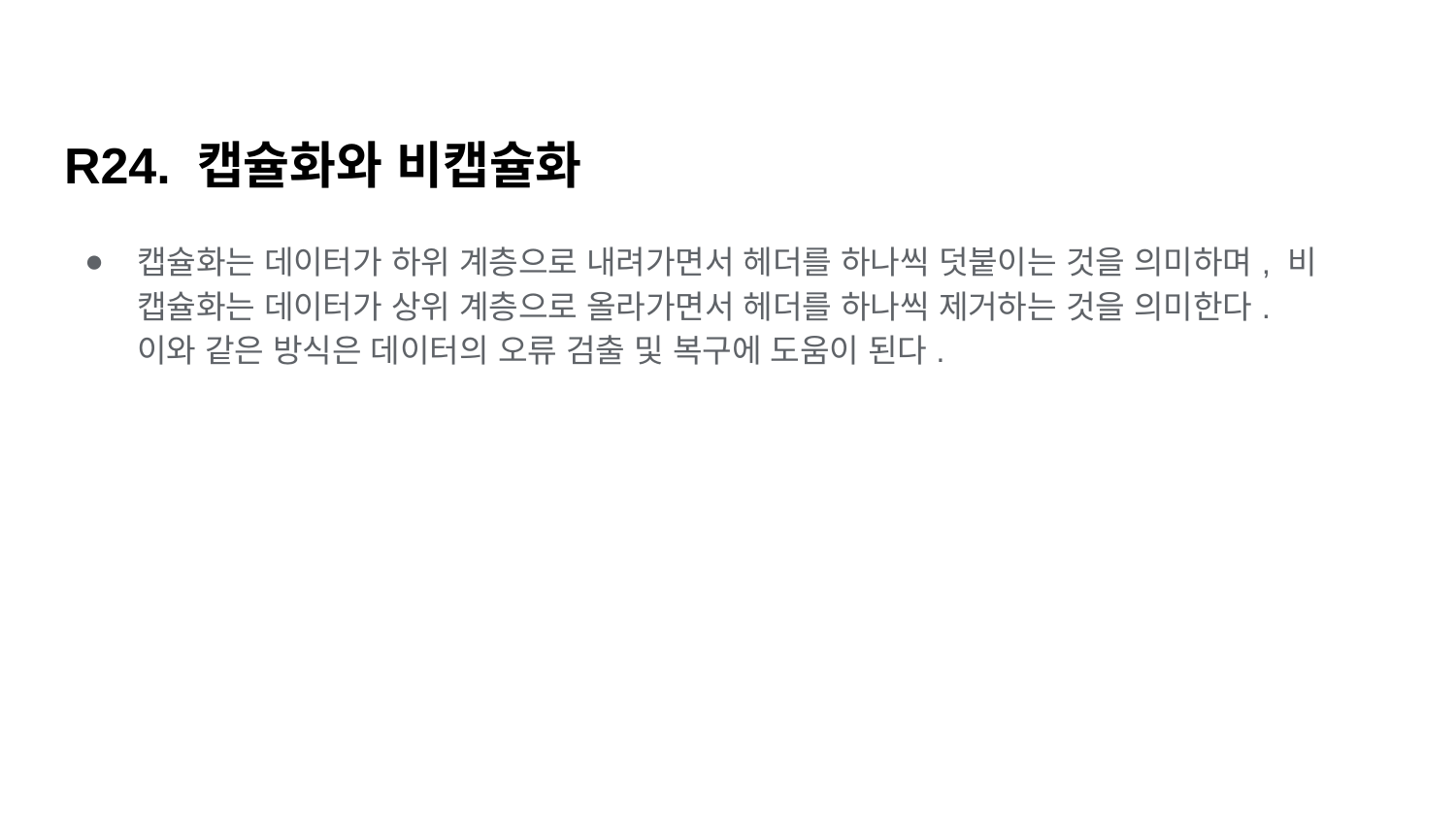

# R24. 캡슐화와 비캡슐화
캡슐화는 데이터가 하위 계층으로 내려가면서 헤더를 하나씩 덧붙이는 것을 의미하며, 비 캡슐화는 데이터가 상위 계층으로 올라가면서 헤더를 하나씩 제거하는 것을 의미한다.
이와 같은 방식은 데이터의 오류 검출 및 복구에 도움이 된다.